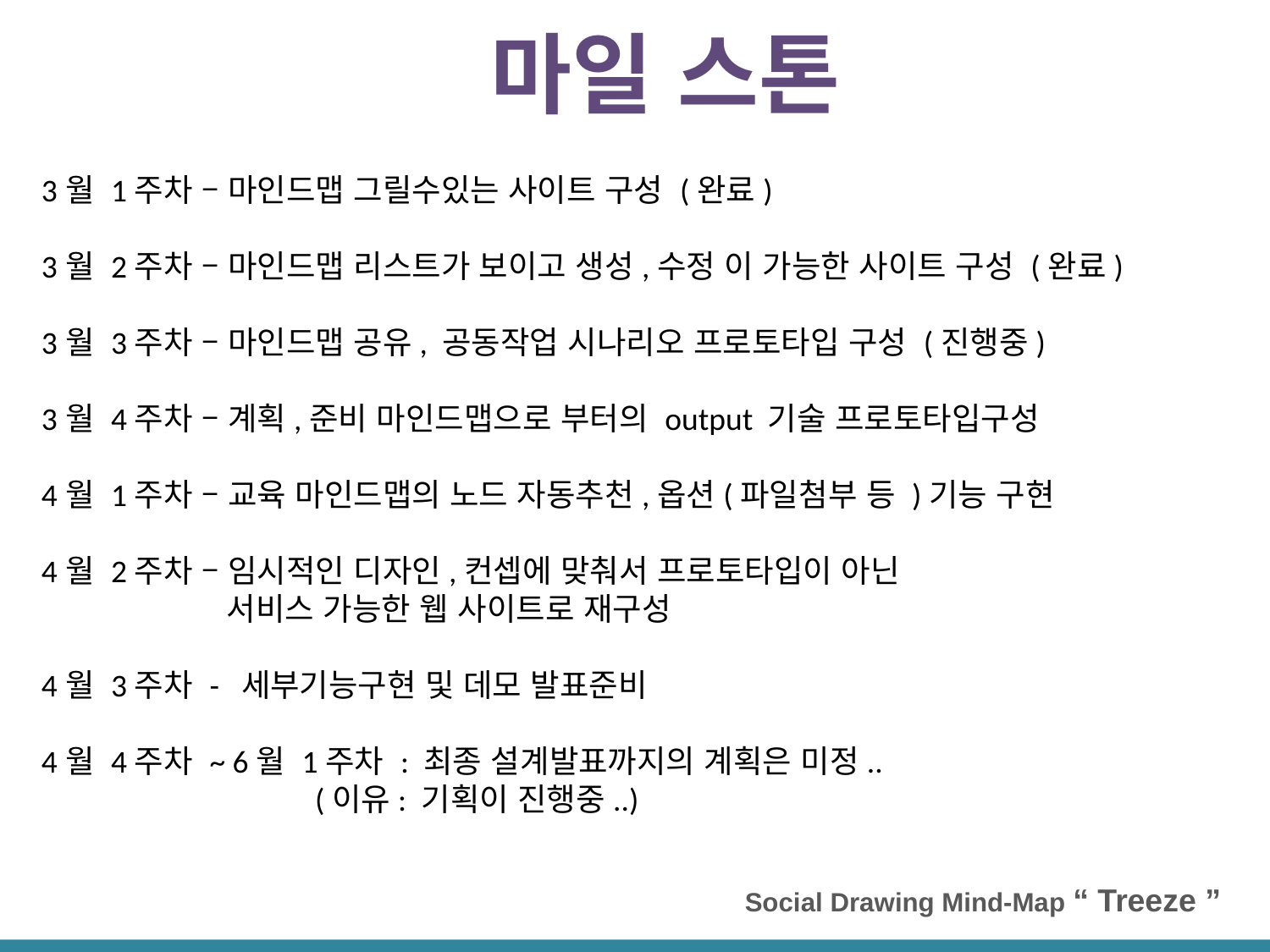

마일 스톤
3월 1주차 – 마인드맵 그릴수있는 사이트 구성 (완료)

3월 2주차 – 마인드맵 리스트가 보이고 생성,수정 이 가능한 사이트 구성 (완료)

3월 3주차 – 마인드맵 공유, 공동작업 시나리오 프로토타입 구성 (진행중)

3월 4주차 – 계획,준비 마인드맵으로 부터의 output 기술 프로토타입구성

4월 1주차 – 교육 마인드맵의 노드 자동추천,옵션(파일첨부 등 )기능 구현

4월 2주차 – 임시적인 디자인,컨셉에 맞춰서 프로토타입이 아닌
                    서비스 가능한 웹 사이트로 재구성

4월 3주차 -  세부기능구현 및 데모 발표준비

4월 4주차 ~ 6월 1주차 : 최종 설계발표까지의 계획은 미정..
                                      (이유: 기획이 진행중..)

Social Drawing Mind-Map “ Treeze ”